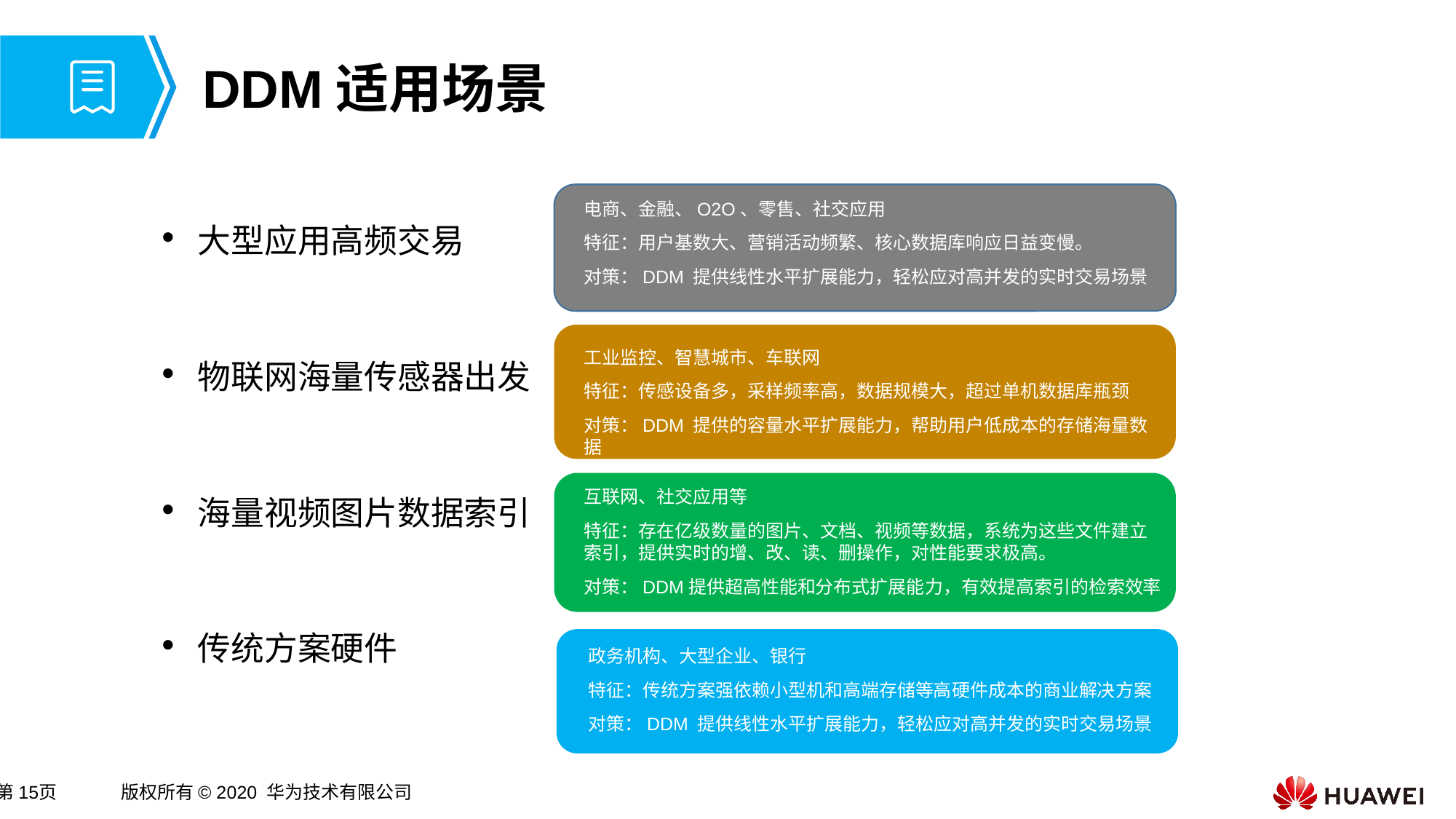

# DDM适用场景

大型应用高频交易

物联网海量传感器出发

海量视频图片数据索引

传统方案硬件

电商、金融、O2O、零售、社交应用
特征：用户基数大、营销活动频繁、核心数据库响应日益变慢。
对策：DDM 提供线性水平扩展能力，轻松应对高并发的实时交易场景

工业监控、智慧城市、车联网
特征：传感设备多，采样频率高，数据规模大，超过单机数据库瓶颈
对策：DDM 提供的容量水平扩展能力，帮助用户低成本的存储海量数据

互联网、社交应用等
特征：存在亿级数量的图片、文档、视频等数据，系统为这些文件建立索引，提供实时的增、改、读、删操作，对性能要求极高。
对策：DDM提供超高性能和分布式扩展能力，有效提高索引的检索效率

政务机构、大型企业、银行
特征：传统方案强依赖小型机和高端存储等高硬件成本的商业解决方案
对策：DDM 提供线性水平扩展能力，轻松应对高并发的实时交易场景